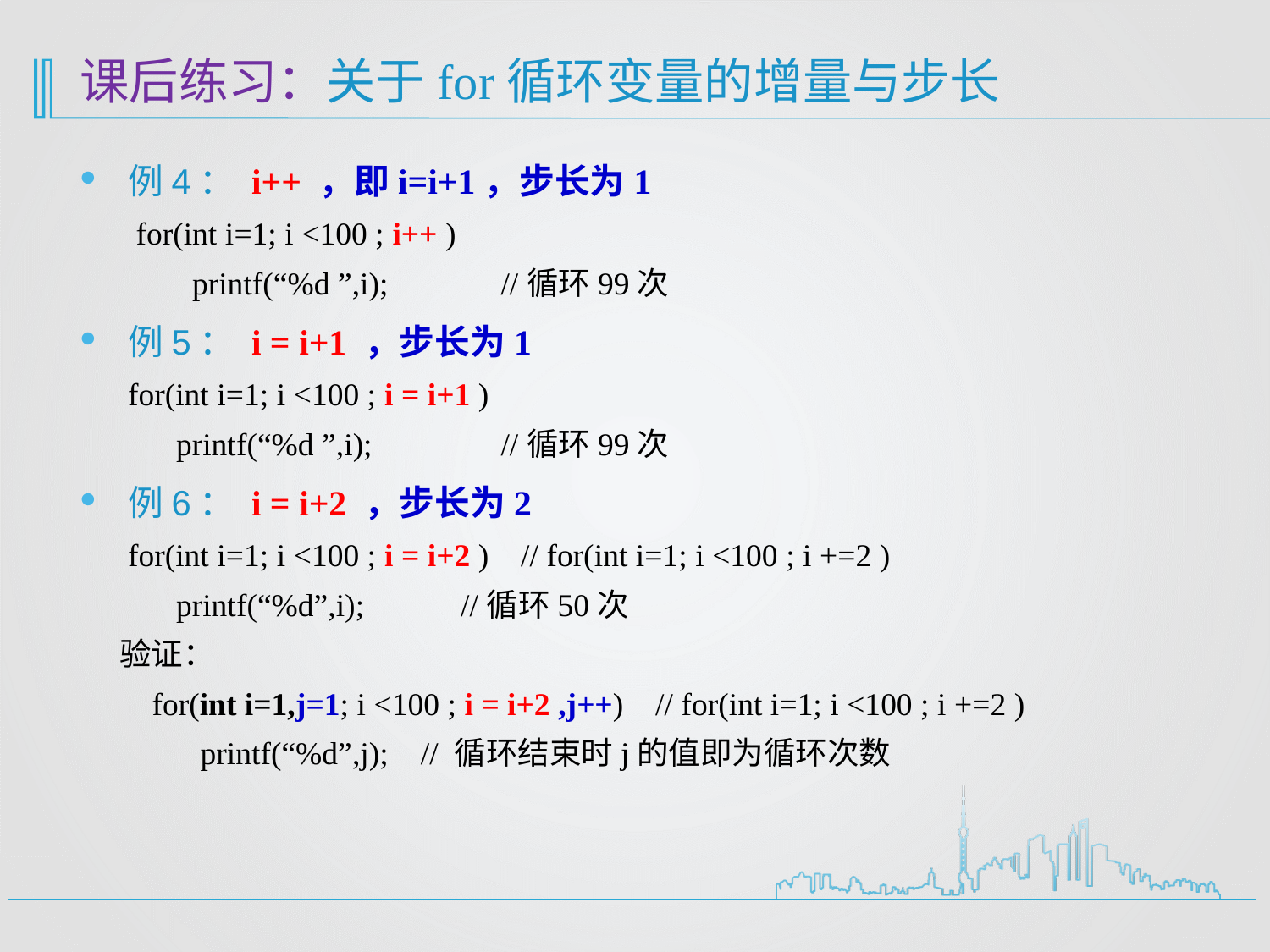

# 课后练习：关于for循环变量的增量与步长
例4： i++ ，即i=i+1，步长为1
  for(int i=1; i <100 ; i++ )
         printf(“%d ”,i);              //循环99次
例5： i = i+1 ，步长为1
 for(int i=1; i <100 ; i = i+1 )
       printf(“%d ”,i);                //循环99次
例6： i = i+2 ，步长为2
 for(int i=1; i <100 ; i = i+2 )    // for(int i=1; i <100 ; i +=2 )
       printf(“%d”,i);            //循环50次
验证：
    for(int i=1,j=1; i <100 ; i = i+2 ,j++)    // for(int i=1; i <100 ; i +=2 )
          printf(“%d”,j);    // 循环结束时j的值即为循环次数